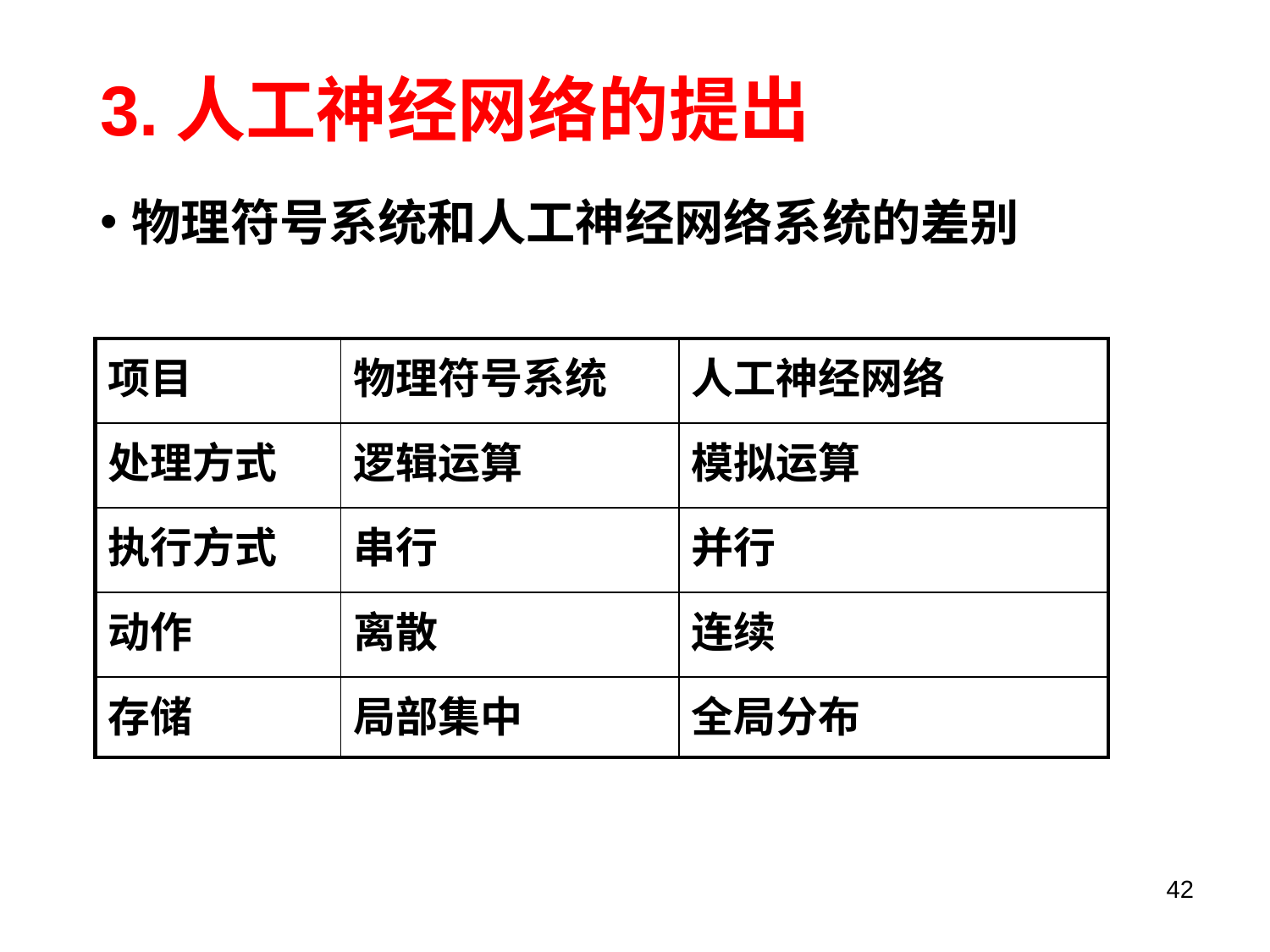

3.人工神经网络的提出
物理符号系统和人工神经网络系统的差别
| 项目 | 物理符号系统 | 人工神经网络 |
| --- | --- | --- |
| 处理方式 | 逻辑运算 | 模拟运算 |
| 执行方式 | 串行 | 并行 |
| 动作 | 离散 | 连续 |
| 存储 | 局部集中 | 全局分布 |
42